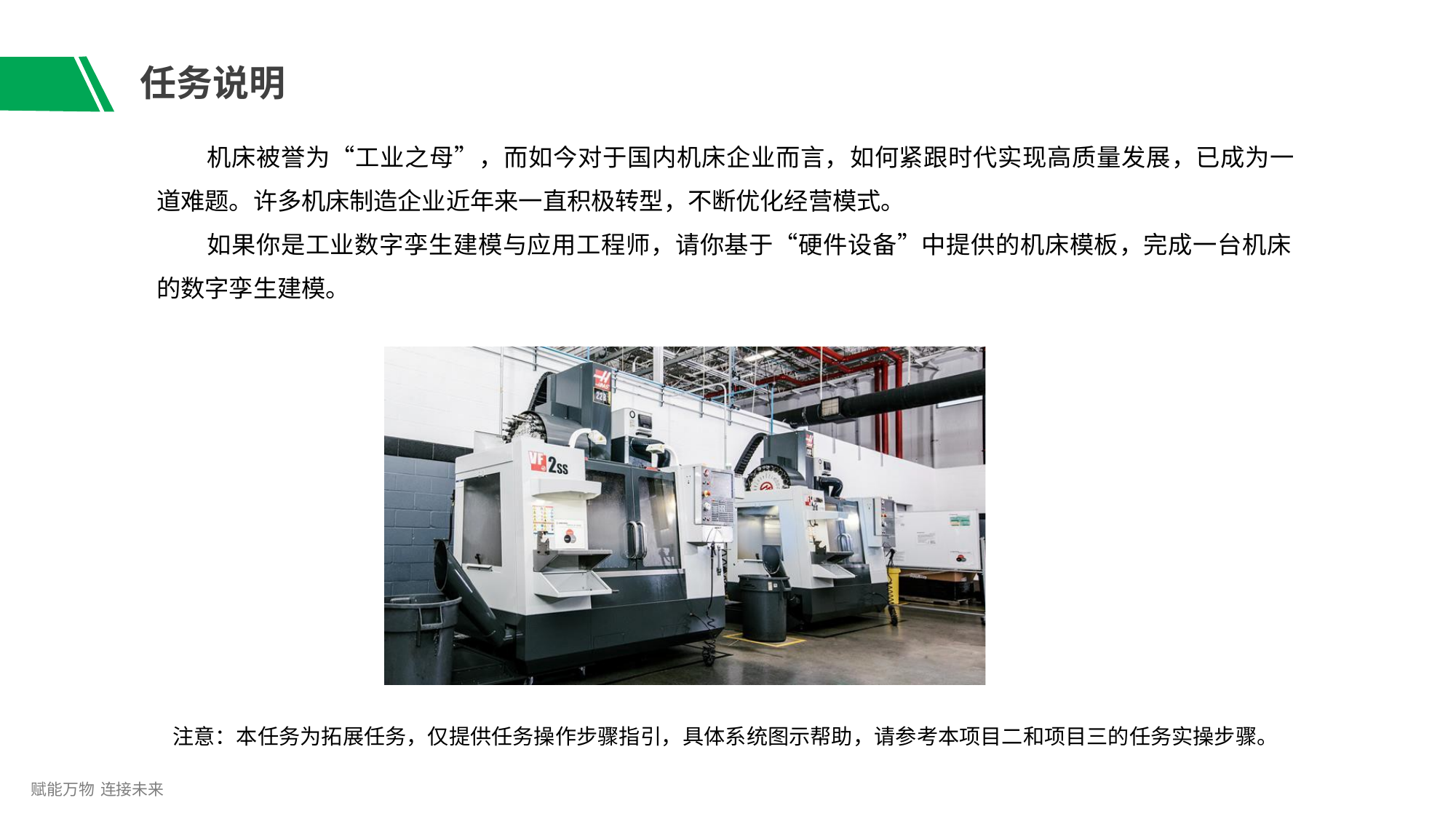

# 任务说明
机床被誉为“工业之母”，而如今对于国内机床企业而言，如何紧跟时代实现高质量发展，已成为一 道难题。许多机床制造企业近年来一直积极转型，不断优化经营模式。
如果你是工业数字孪生建模与应用工程师，请你基于“硬件设备”中提供的机床模板，完成一台机床 的数字孪生建模。

注意：本任务为拓展任务，仅提供任务操作步骤指引，具体系统图示帮助，请参考本项目二和项目三的任务实操步骤。
赋能万物 连接未来